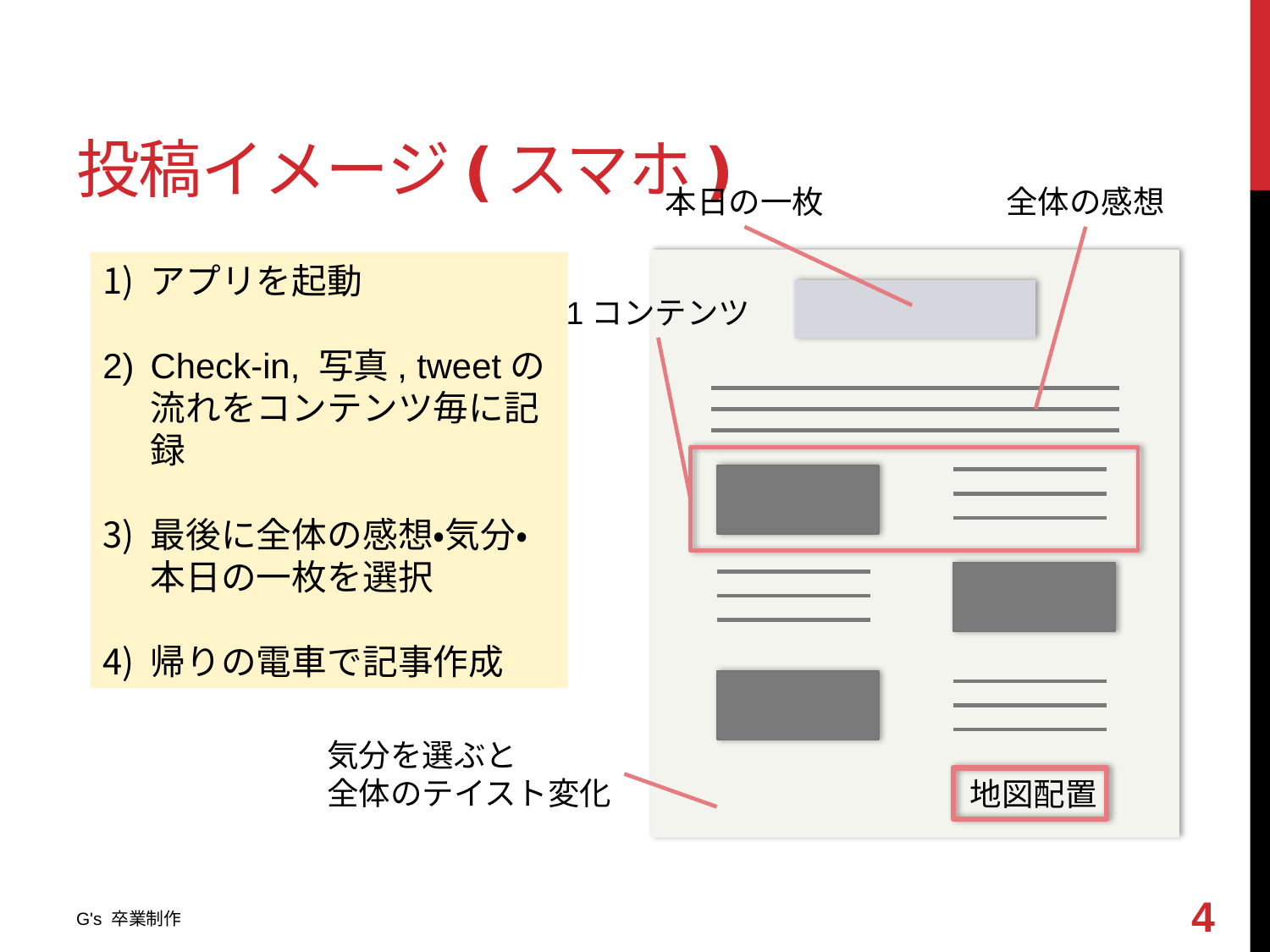

# 投稿イメージ(スマホ)
本日の一枚
全体の感想

アプリを起動
Check-in, 写真, tweetの
流れをコンテンツ毎に記録
最後に全体の感想・気分・
本日の一枚を選択
帰りの電車で記事作成
1コンテンツ

気分を選ぶと
全体のテイスト変化

地図配置
4
G's 卒業制作